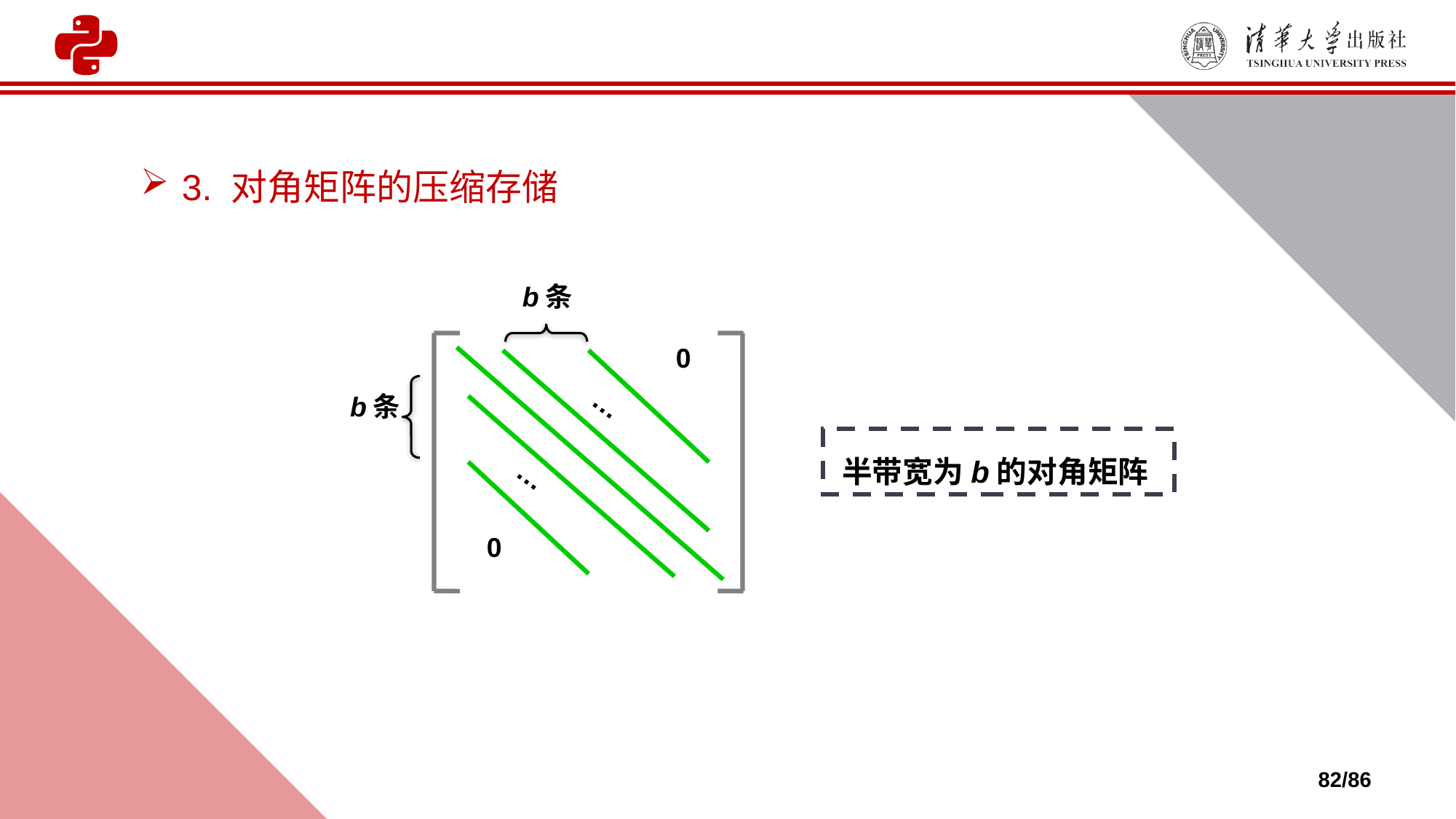

3. 对角矩阵的压缩存储
b条

0

…
b条

…

0

半带宽为b的对角矩阵

82/86